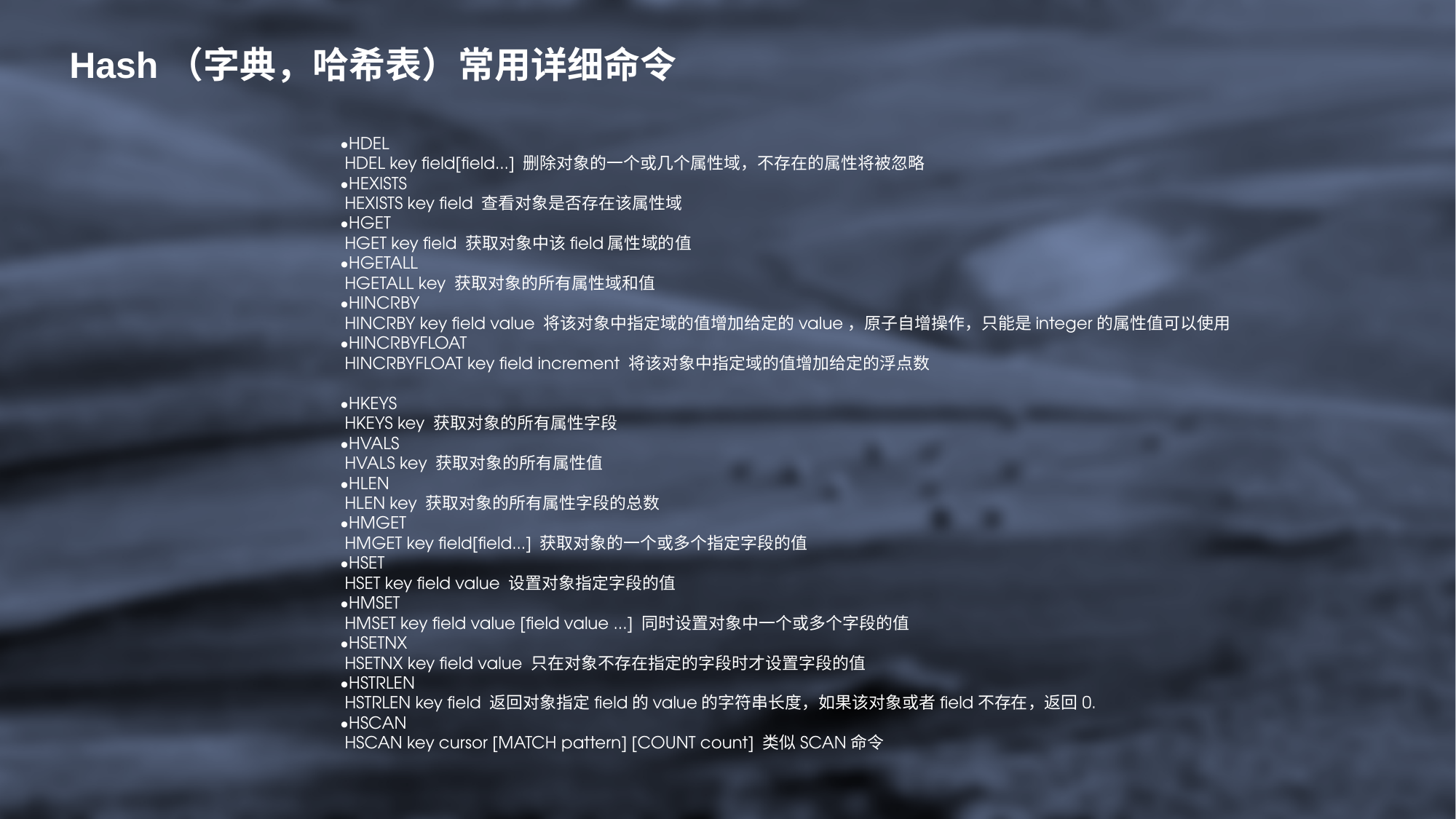

Hash（字典，哈希表）常用详细命令
•HDEL
 HDEL key field[field...] 删除对象的一个或几个属性域，不存在的属性将被忽略
•HEXISTS
 HEXISTS key field 查看对象是否存在该属性域
•HGET
 HGET key field 获取对象中该field属性域的值
•HGETALL
 HGETALL key 获取对象的所有属性域和值
•HINCRBY
 HINCRBY key field value 将该对象中指定域的值增加给定的value，原子自增操作，只能是integer的属性值可以使用
•HINCRBYFLOAT
 HINCRBYFLOAT key field increment 将该对象中指定域的值增加给定的浮点数

•HKEYS
 HKEYS key 获取对象的所有属性字段
•HVALS
 HVALS key 获取对象的所有属性值
•HLEN
 HLEN key 获取对象的所有属性字段的总数
•HMGET
 HMGET key field[field...] 获取对象的一个或多个指定字段的值
•HSET
 HSET key field value 设置对象指定字段的值
•HMSET
 HMSET key field value [field value ...] 同时设置对象中一个或多个字段的值
•HSETNX
 HSETNX key field value 只在对象不存在指定的字段时才设置字段的值
•HSTRLEN
 HSTRLEN key field 返回对象指定field的value的字符串长度，如果该对象或者field不存在，返回0.
•HSCAN
 HSCAN key cursor [MATCH pattern] [COUNT count] 类似SCAN命令